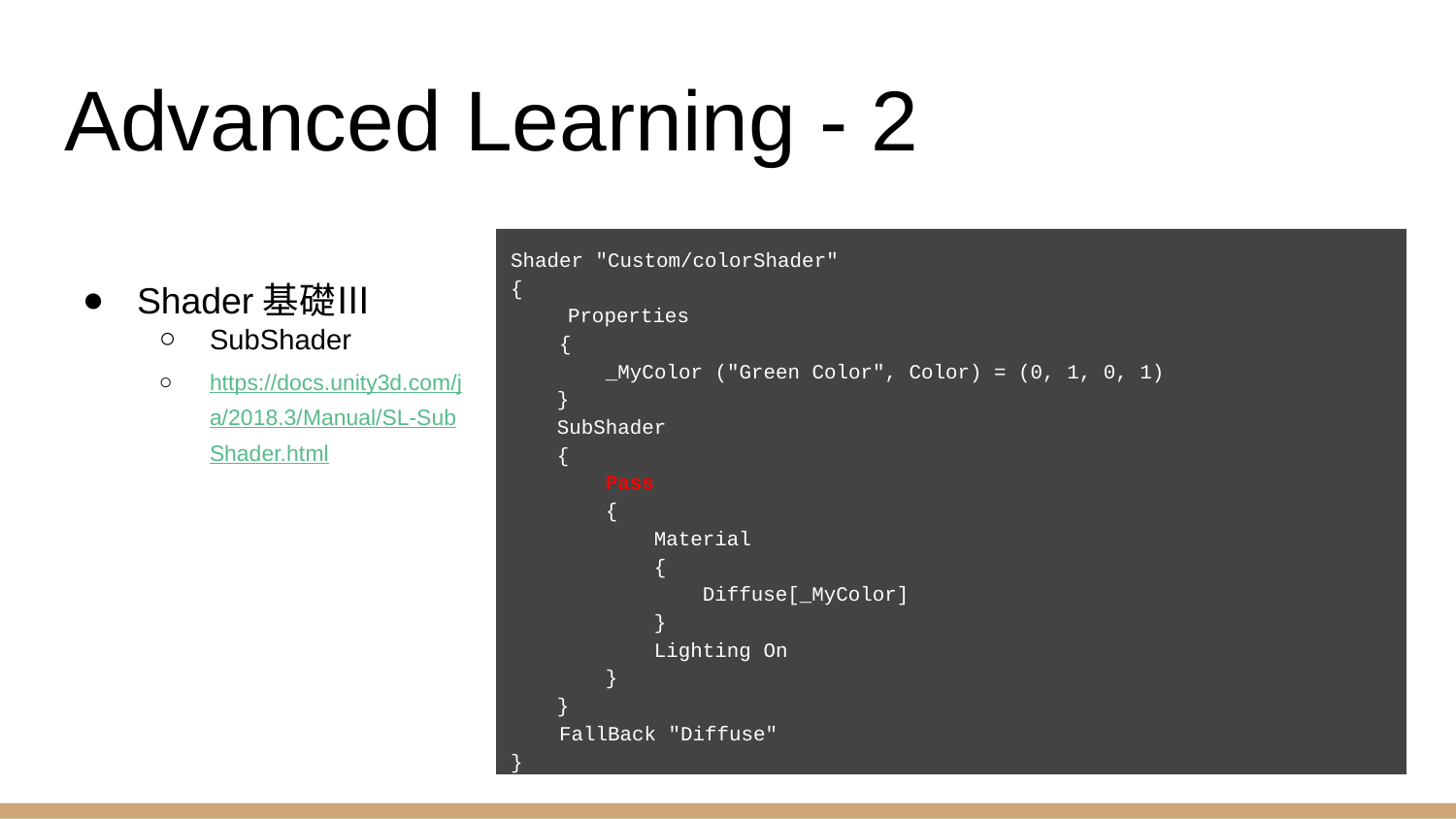

# Advanced Learning - 2
Shader "Custom/colorShader"
{
　　 Properties
    {
      _MyColor ("Green Color", Color) = (0, 1, 0, 1)
  }
  SubShader
  {
      Pass
      {
          Material
          {
              Diffuse[_MyColor]
          }
          Lighting On
      }
  }
    FallBack "Diffuse"
}

Shader基礎Ⅲ
SubShader
https://docs.unity3d.com/ja/2018.3/Manual/SL-SubShader.html